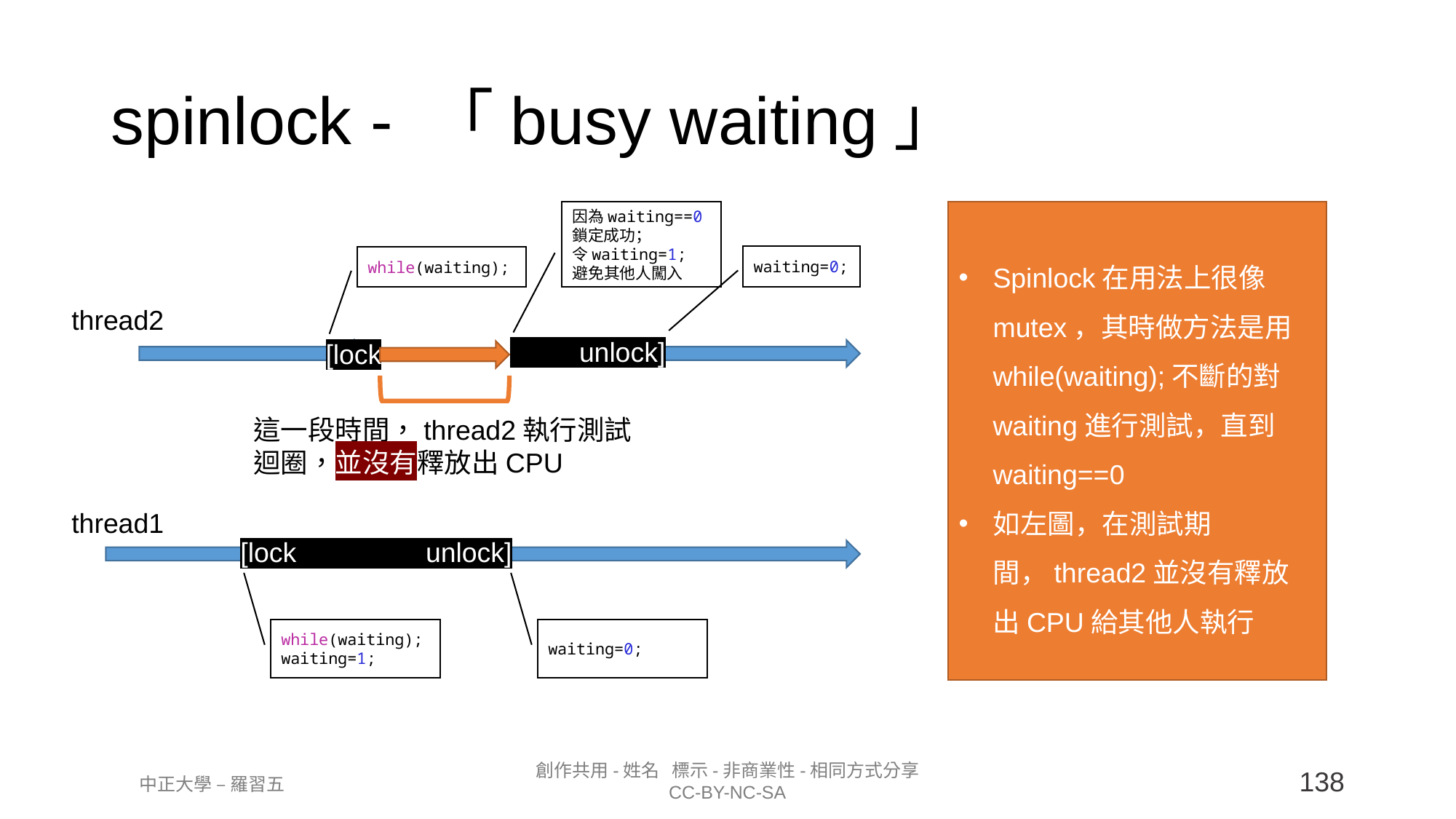

# spinlock - 「busy waiting」
因為waiting==0
鎖定成功；
令waiting=1;
避免其他人闖入
Spinlock在用法上很像mutex，其時做方法是用while(waiting);不斷的對waiting進行測試，直到waiting==0
如左圖，在測試期間，thread2並沒有釋放出CPU給其他人執行
waiting=0;
while(waiting);
thread2

         unlock]
[lock

這一段時間，thread2執行測試迴圈，並沒有釋放出CPU
thread1
[lock                 unlock]

waiting=0;
while(waiting);
waiting=1;